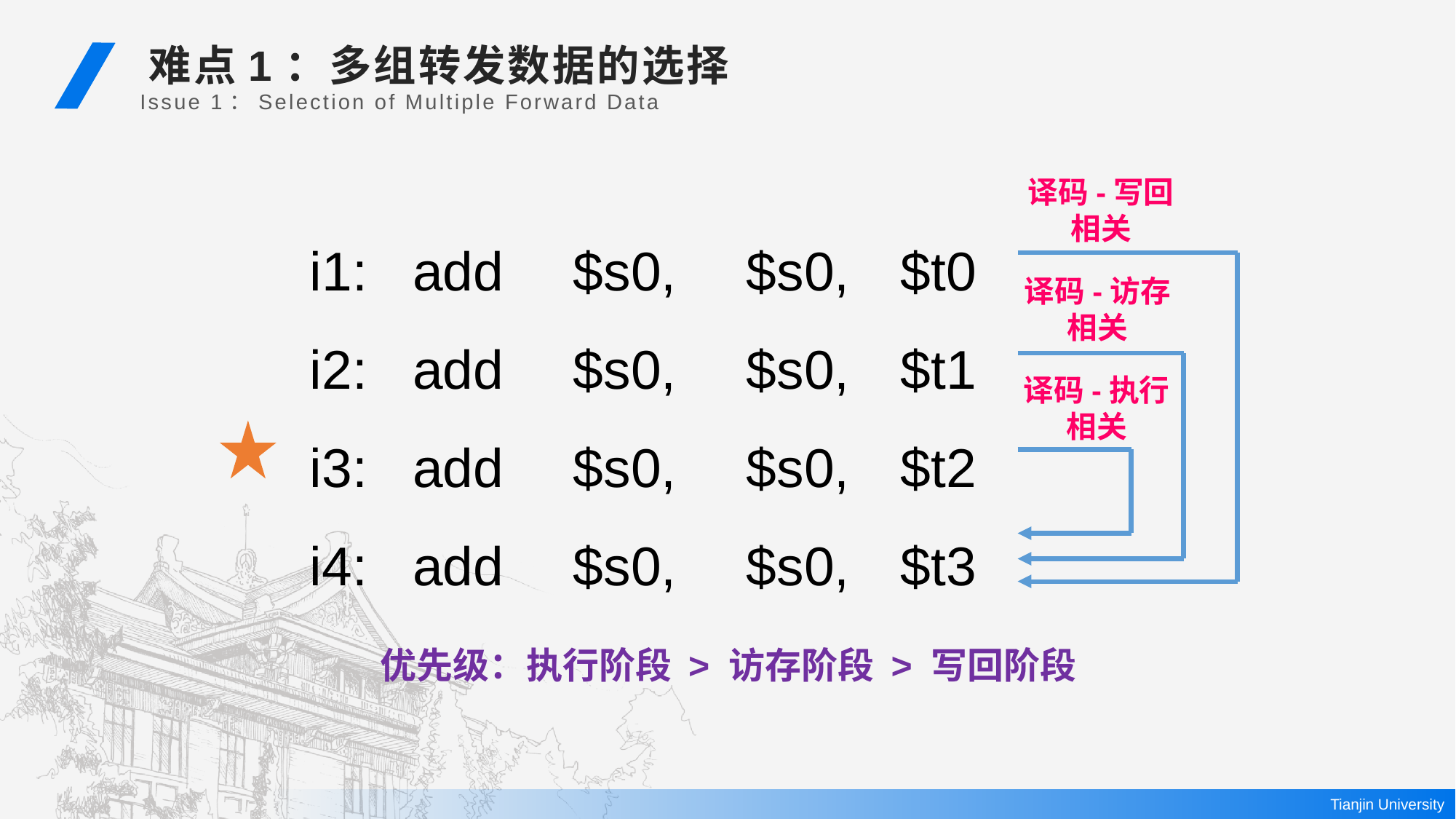

难点1：多组转发数据的选择
Issue 1：Selection of Multiple Forward Data
译码-写回相关
i1:   add	   $s0,	$s0,	   $t0
i2:   add	   $s0,	$s0,	   $t1
i3:   add	   $s0,	$s0,	   $t2
i4:   add	   $s0,	$s0,	   $t3
译码-访存相关
译码-执行相关

优先级：执行阶段 > 访存阶段 > 写回阶段